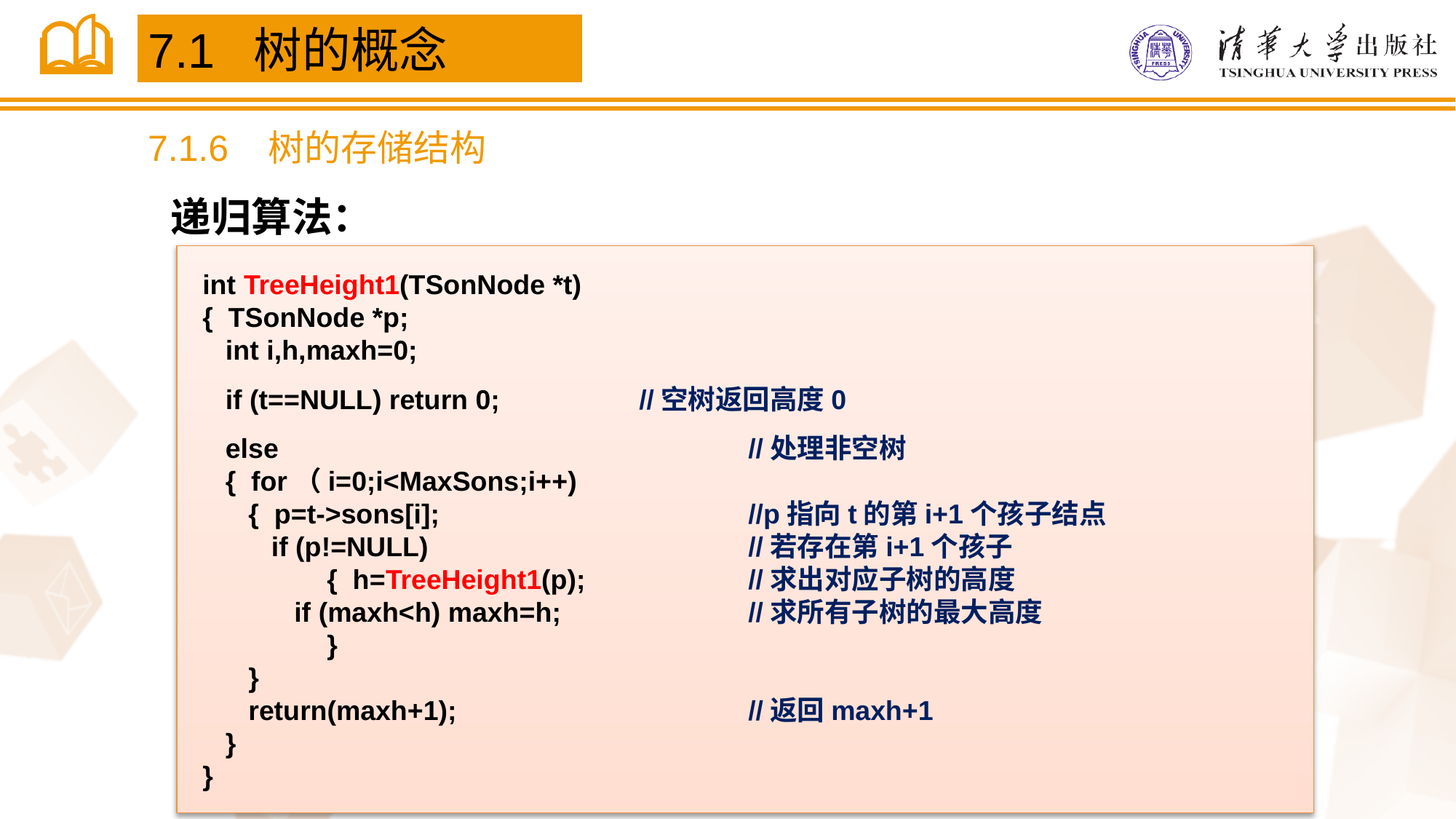

7.1  树的概念
7.1.6   树的存储结构
递归算法：
int TreeHeight1(TSonNode *t)
{  TSonNode *p;
   int i,h,maxh=0;
   if (t==NULL) return 0;		//空树返回高度0
   else					//处理非空树
   {  for（i=0;i<MaxSons;i++)
      {  p=t->sons[i];			//p指向t的第i+1个孩子结点
         if (p!=NULL)			//若存在第i+1个孩子
	  {  h=TreeHeight1(p);		//求出对应子树的高度
            if (maxh<h) maxh=h;		//求所有子树的最大高度
	  }
      }
      return(maxh+1);			//返回maxh+1
   }
}